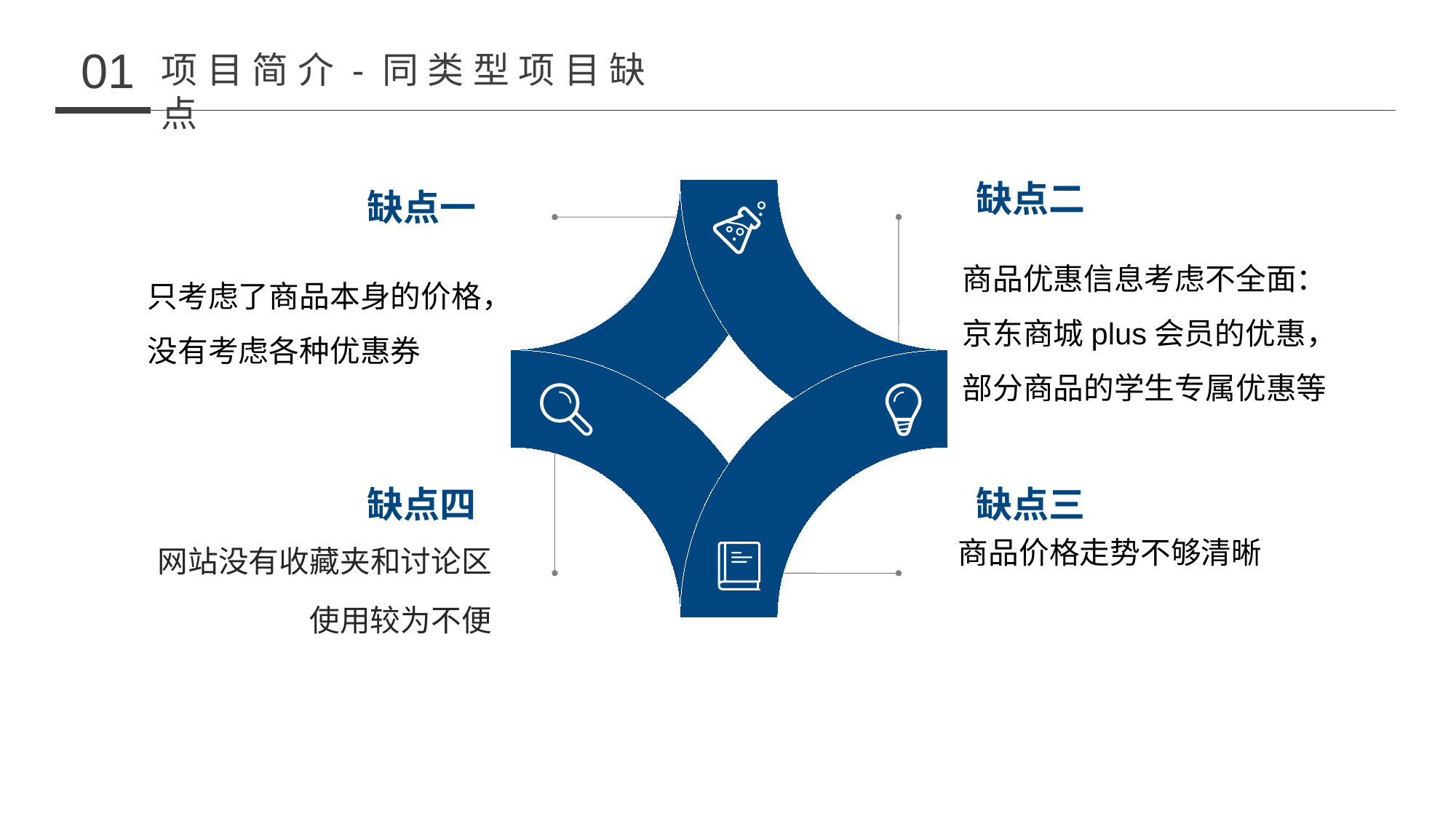

01
项目简介-同类型项目缺点
缺点二
缺点一

只考虑了商品本身的价格，没有考虑各种优惠券
商品优惠信息考虑不全面：
京东商城plus会员的优惠，
部分商品的学生专属优惠等

缺点四
缺点三
网站没有收藏夹和讨论区
使用较为不便

商品价格走势不够清晰